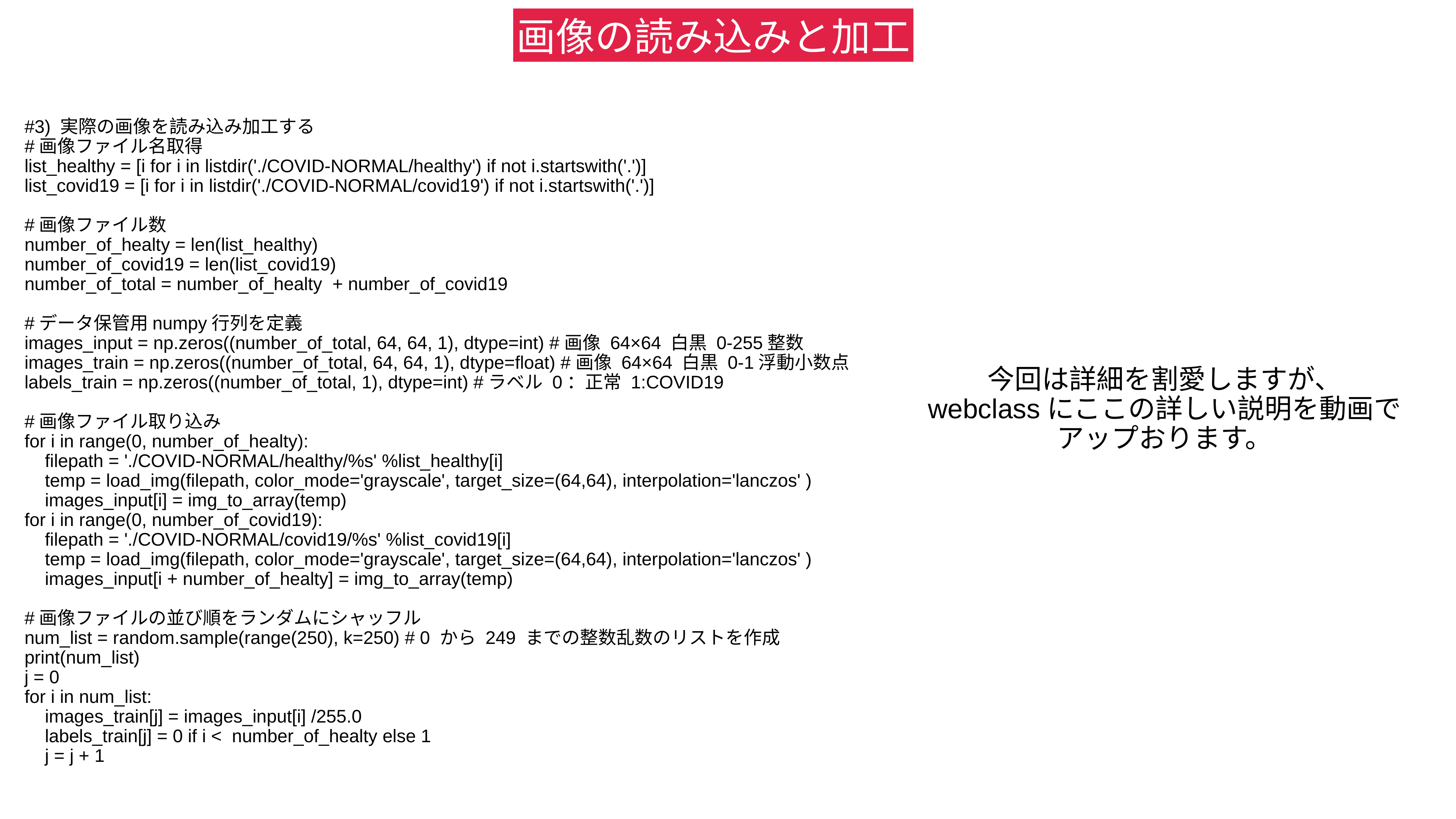

画像の読み込みと加工
#3) 実際の画像を読み込み加工する
#画像ファイル名取得
list_healthy = [i for i in listdir('./COVID-NORMAL/healthy') if not i.startswith('.')]
list_covid19 = [i for i in listdir('./COVID-NORMAL/covid19') if not i.startswith('.')]

#画像ファイル数
number_of_healty = len(list_healthy)
number_of_covid19 = len(list_covid19)
number_of_total = number_of_healty  + number_of_covid19

#データ保管用numpy行列を定義
images_input = np.zeros((number_of_total, 64, 64, 1), dtype=int) #画像 64×64 白黒 0-255整数
images_train = np.zeros((number_of_total, 64, 64, 1), dtype=float) #画像 64×64 白黒 0-1浮動小数点
labels_train = np.zeros((number_of_total, 1), dtype=int) #ラベル 0：正常 1:COVID19

#画像ファイル取り込み
for i in range(0, number_of_healty):
    filepath = './COVID-NORMAL/healthy/%s' %list_healthy[i]
    temp = load_img(filepath, color_mode='grayscale', target_size=(64,64), interpolation='lanczos' )
    images_input[i] = img_to_array(temp)
for i in range(0, number_of_covid19):
    filepath = './COVID-NORMAL/covid19/%s' %list_covid19[i]
    temp = load_img(filepath, color_mode='grayscale', target_size=(64,64), interpolation='lanczos' )
    images_input[i + number_of_healty] = img_to_array(temp)

#画像ファイルの並び順をランダムにシャッフル
num_list = random.sample(range(250), k=250) # 0 から 249 までの整数乱数のリストを作成
print(num_list)
j = 0
for i in num_list:
    images_train[j] = images_input[i] /255.0
    labels_train[j] = 0 if i <  number_of_healty else 1
    j = j + 1
今回は詳細を割愛しますが、
webclassにここの詳しい説明を動画で
アップおります。